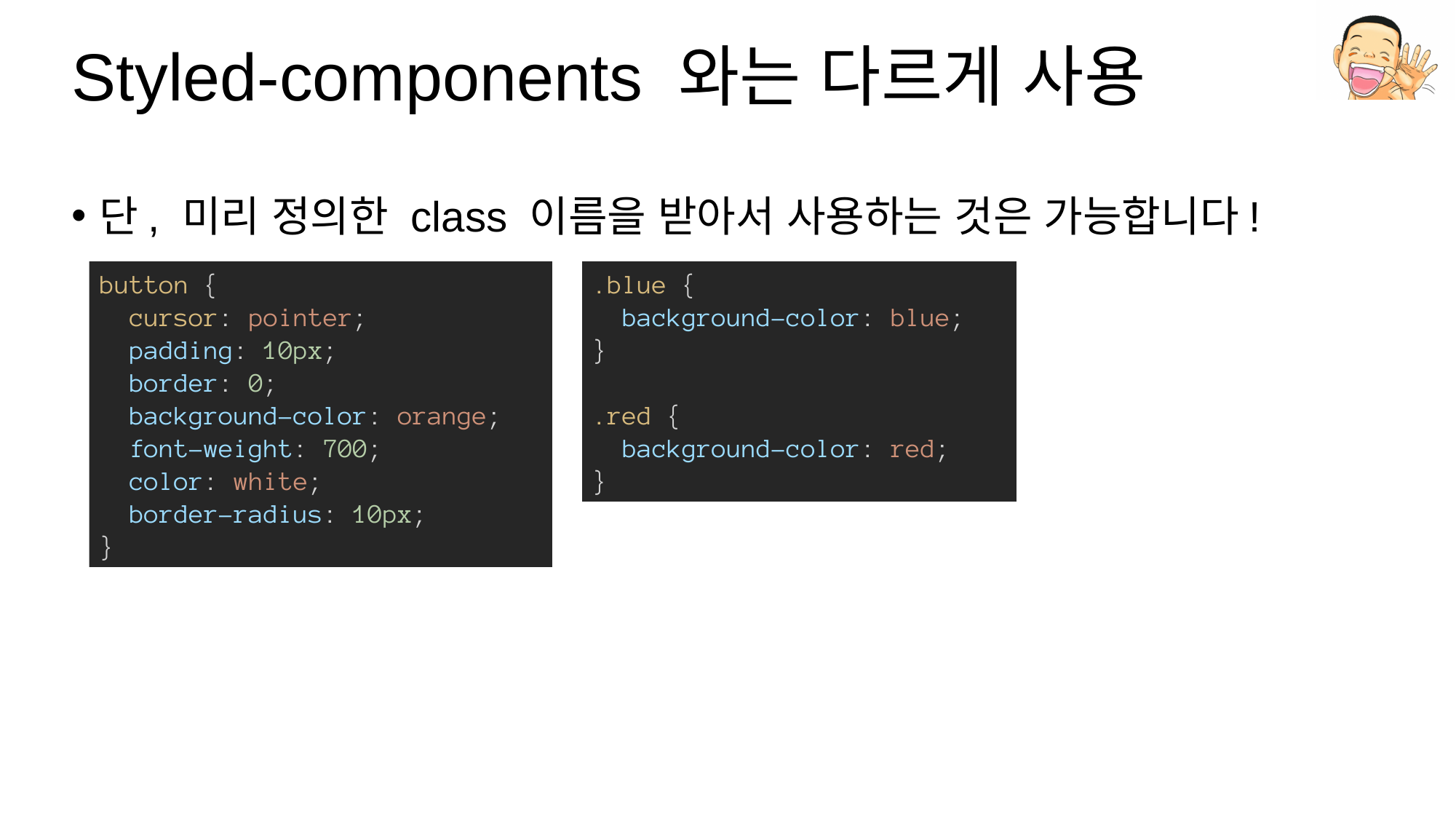

# Styled-components 와는 다르게 사용
단, 미리 정의한 class 이름을 받아서 사용하는 것은 가능합니다!
button {
  cursor: pointer;
  padding: 10px;
  border: 0;
  background-color: orange;
  font-weight: 700;
  color: white;
  border-radius: 10px;
}
.blue {
  background-color: blue;
}
.red {
  background-color: red;
}